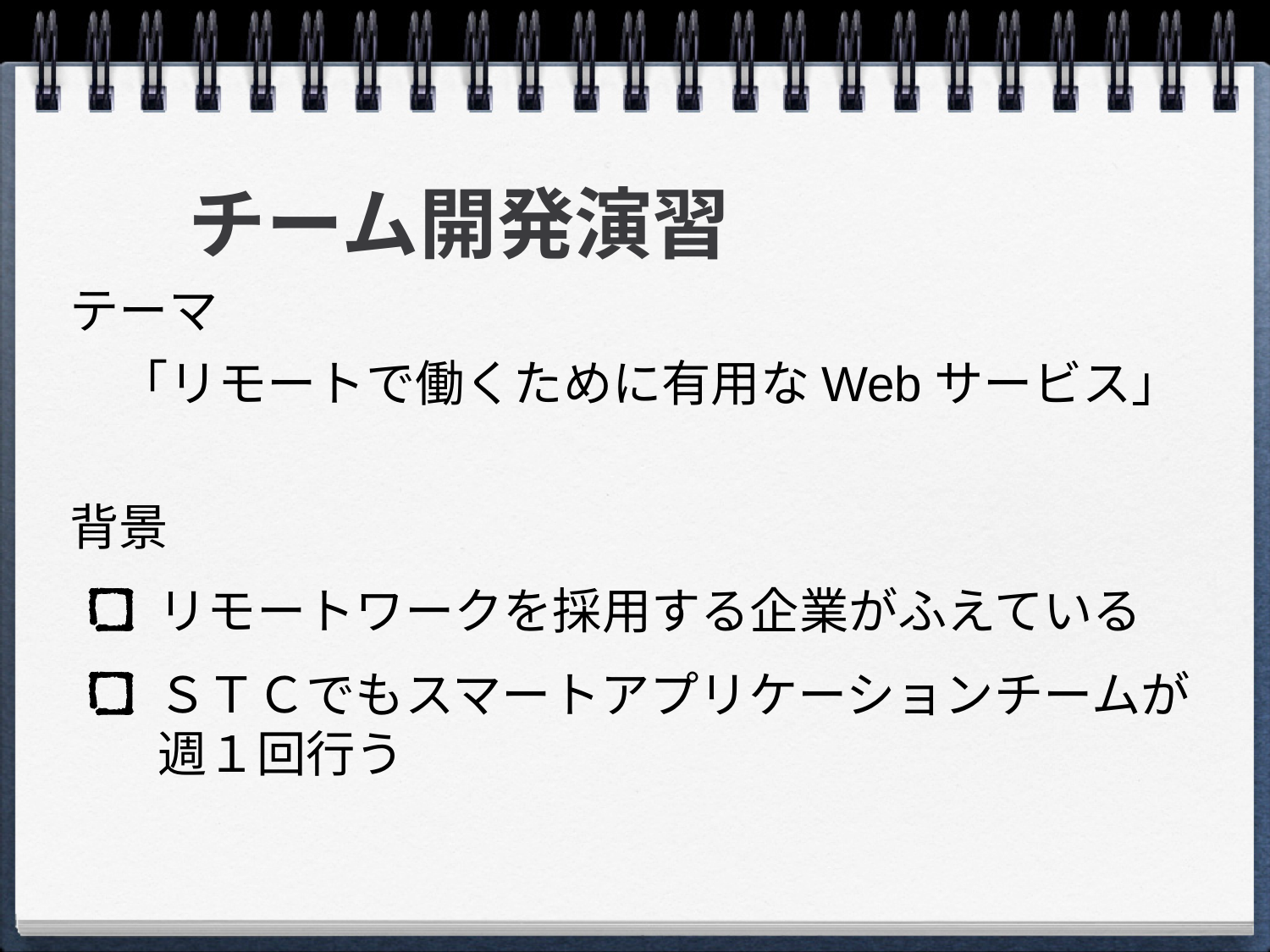

# チーム開発演習
テーマ
　「リモートで働くために有用なWebサービス」

背景
リモートワークを採用する企業がふえている
ＳＴＣでもスマートアプリケーションチームが週１回行う